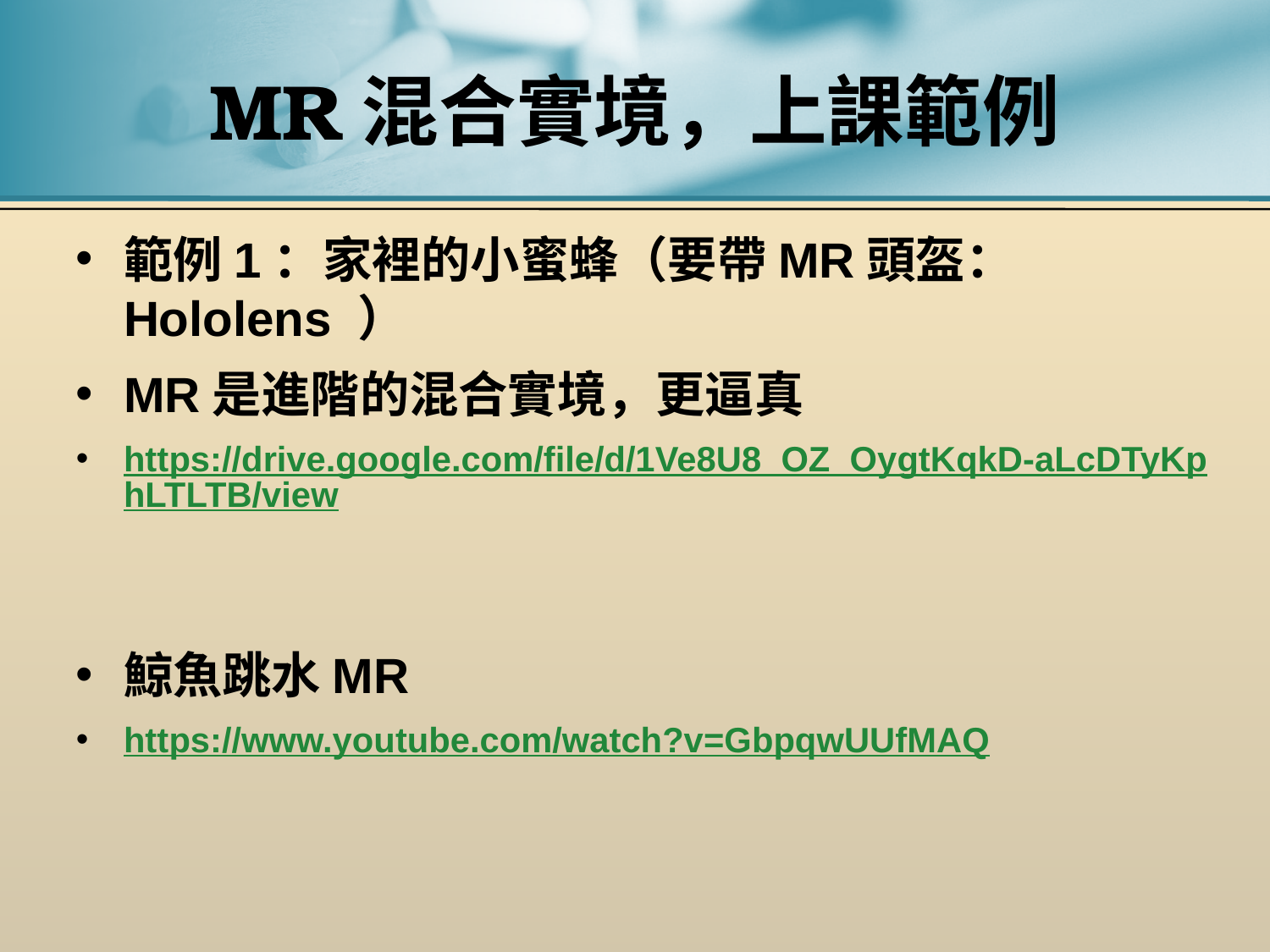

# MR混合實境，上課範例
範例1：家裡的小蜜蜂（要帶MR頭盔： Hololens ）
MR是進階的混合實境，更逼真
https://drive.google.com/file/d/1Ve8U8_OZ_OygtKqkD-aLcDTyKphLTLTB/view

鯨魚跳水MR
https://www.youtube.com/watch?v=GbpqwUUfMAQ